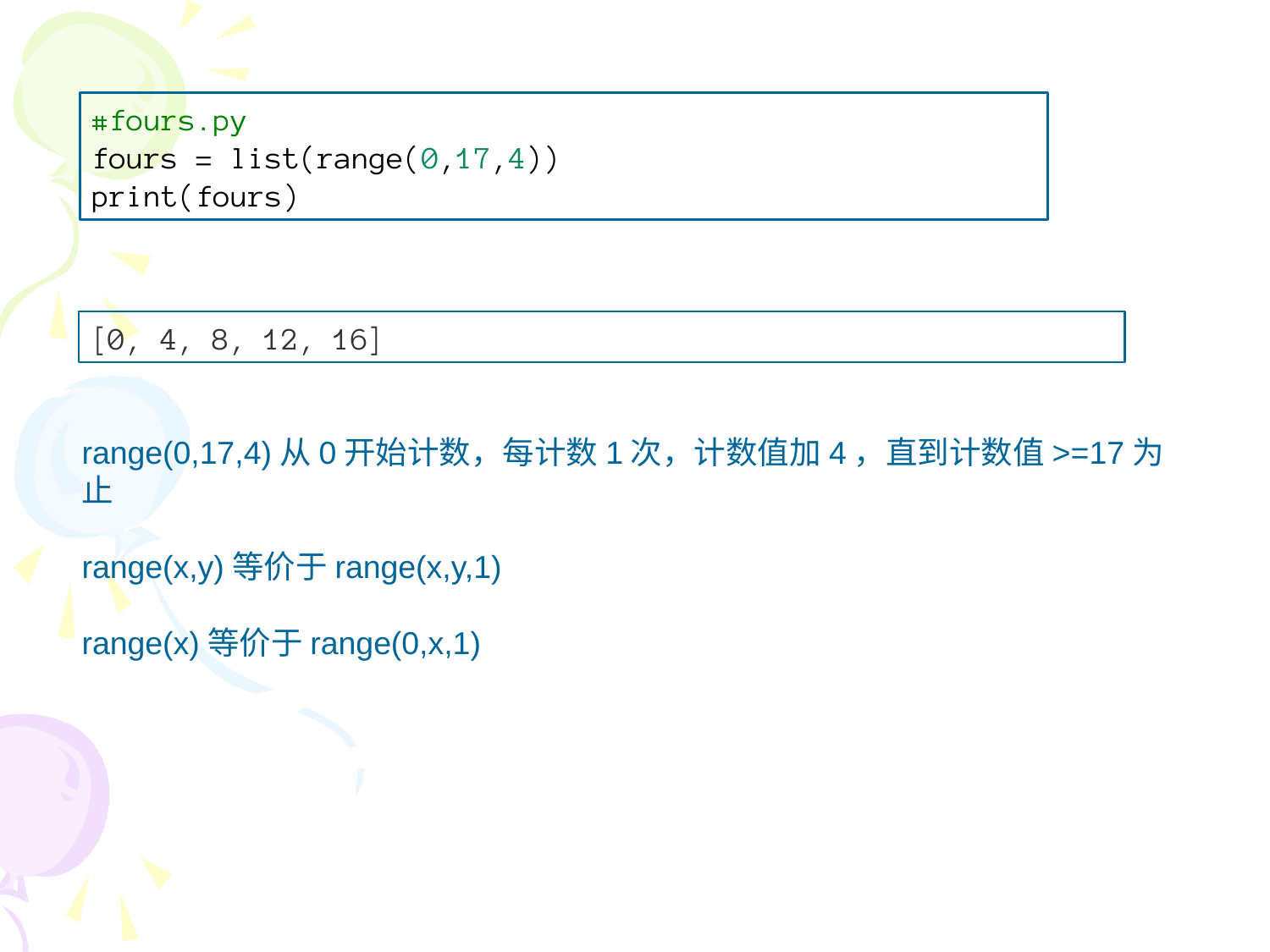

#fours.py
fours = list(range(0,17,4))
print(fours)
[0, 4, 8, 12, 16]
range(0,17,4)从0开始计数，每计数1次，计数值加4，直到计数值>=17为止

range(x,y)等价于range(x,y,1)

range(x)等价于range(0,x,1)